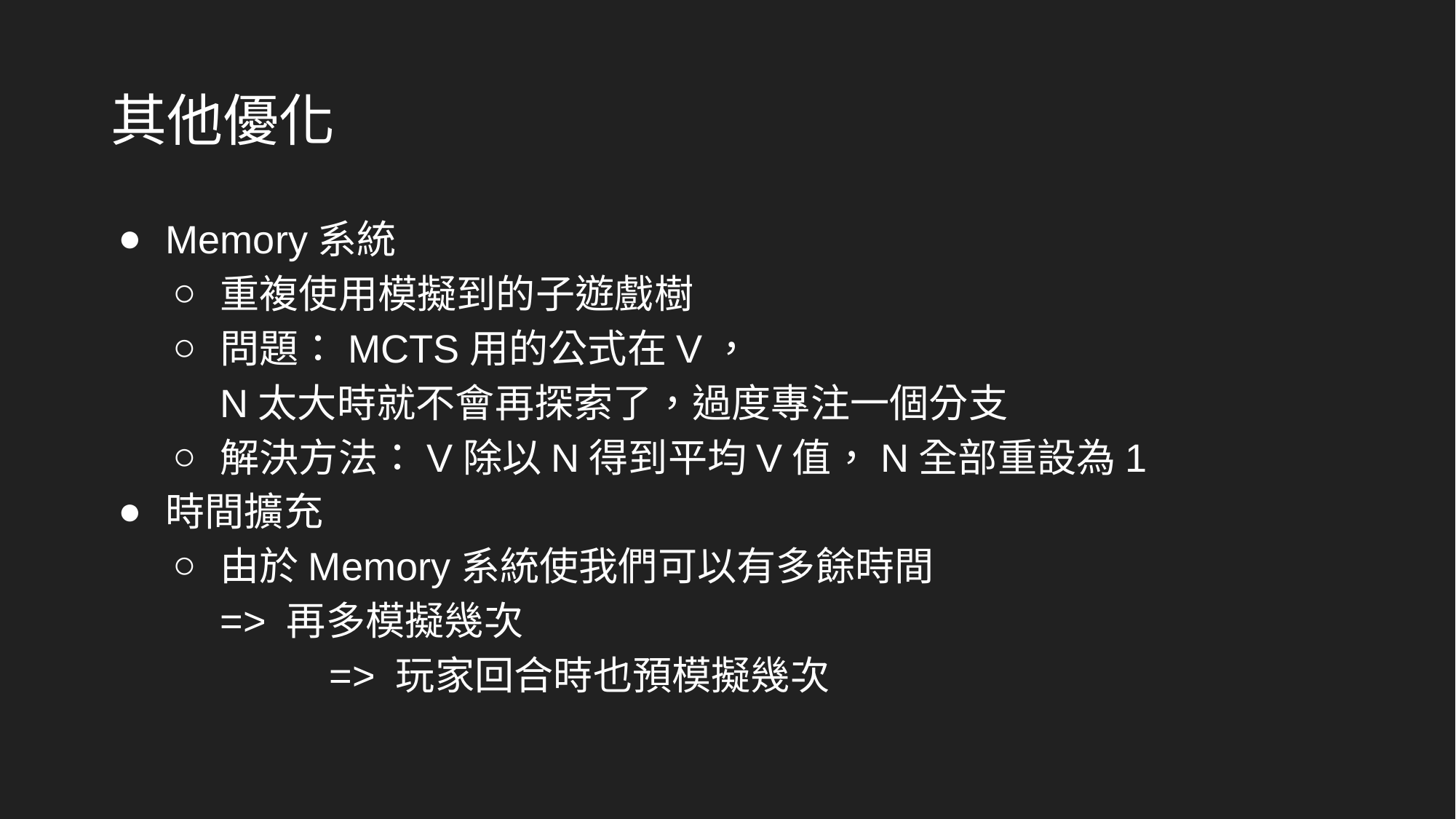

# 其他優化
Memory系統
重複使用模擬到的子遊戲樹
問題：MCTS用的公式在V，
N太大時就不會再探索了，過度專注一個分支
解決方法：V除以N得到平均V值，N全部重設為1
時間擴充
由於Memory系統使我們可以有多餘時間
=> 再多模擬幾次
		=> 玩家回合時也預模擬幾次